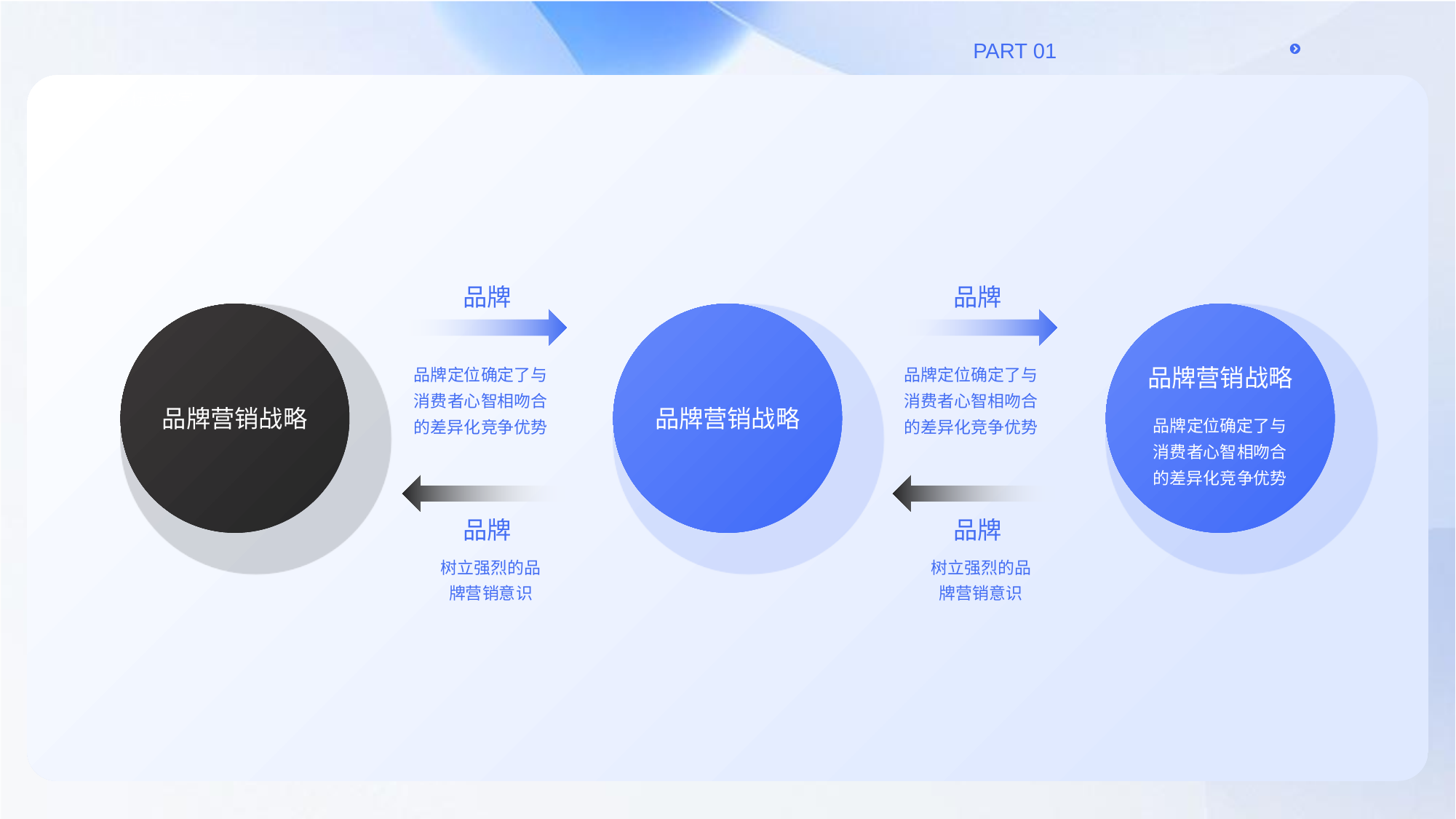

品牌
品牌

品牌定位确定了与消费者心智相吻合的差异化竞争优势
品牌定位确定了与消费者心智相吻合的差异化竞争优势
品牌营销战略
品牌营销战略
品牌营销战略
品牌定位确定了与消费者心智相吻合的差异化竞争优势

品牌
品牌
树立强烈的品牌营销意识
树立强烈的品牌营销意识